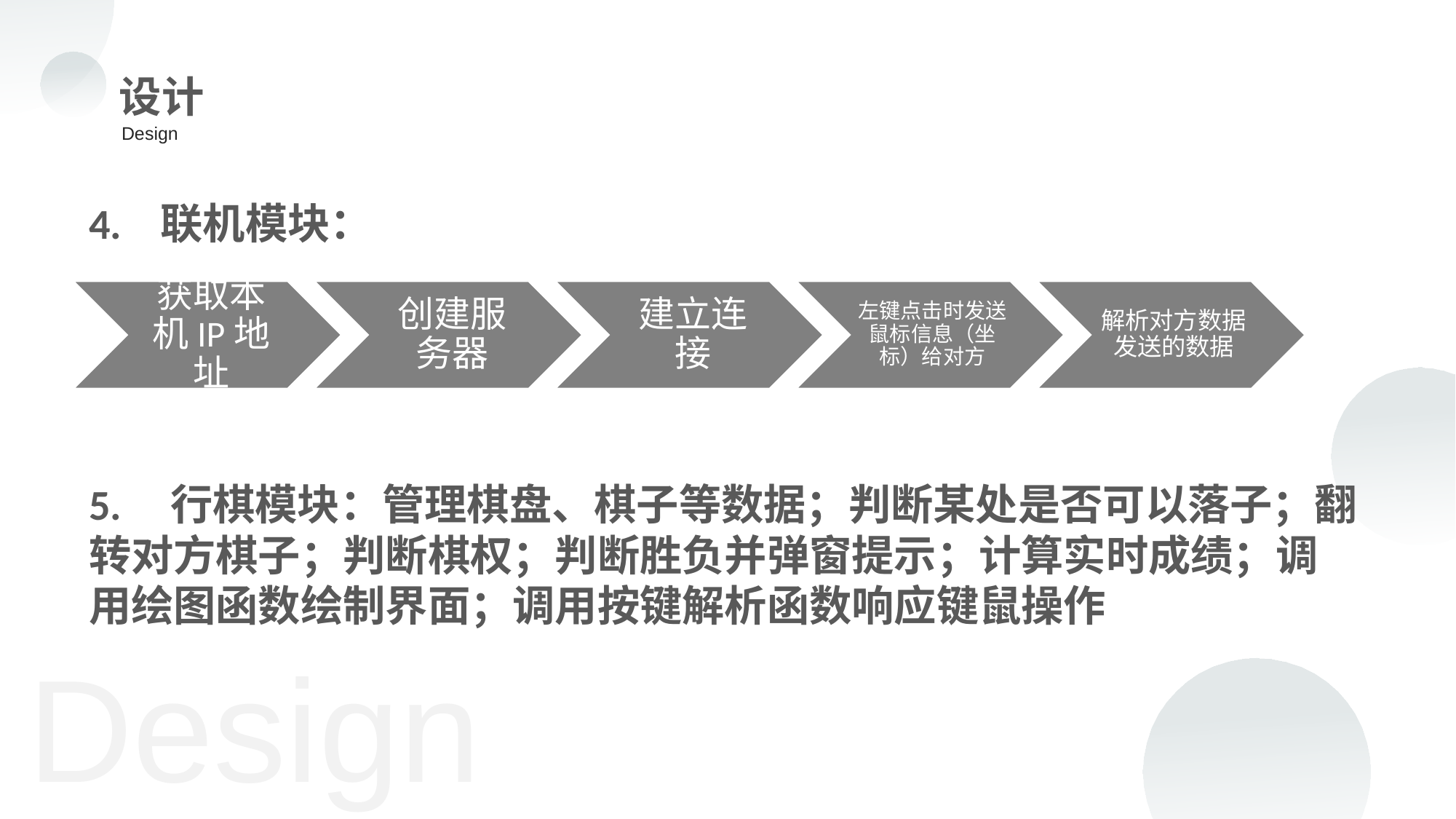

获取本机IP地址
创建服务器
建立连接
左键点击时发送鼠标信息（坐标）给对方
解析对方数据发送的数据

设计
Design
4.   联机模块：

5.    行棋模块：管理棋盘、棋子等数据；判断某处是否可以落子；翻转对方棋子；判断棋权；判断胜负并弹窗提示；计算实时成绩；调用绘图函数绘制界面；调用按键解析函数响应键鼠操作
Design